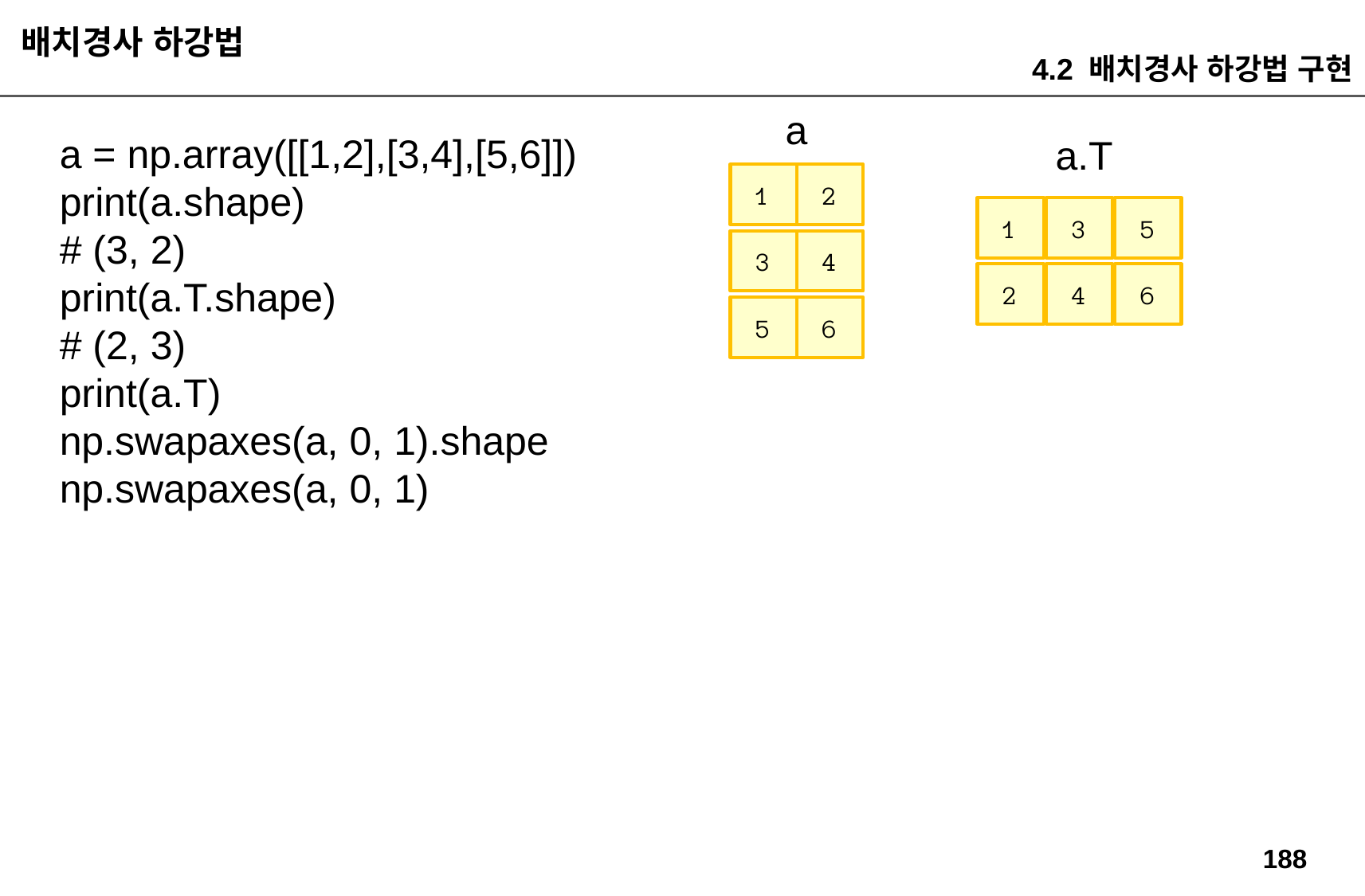

배치경사 하강법
4.2 배치경사 하강법 구현
a
a = np.array([[1,2],[3,4],[5,6]])
print(a.shape)
# (3, 2)
print(a.T.shape)
# (2, 3)
print(a.T)
np.swapaxes(a, 0, 1).shape
np.swapaxes(a, 0, 1)
a.T
1
2
1
3
5
3
4
2
4
6
5
6